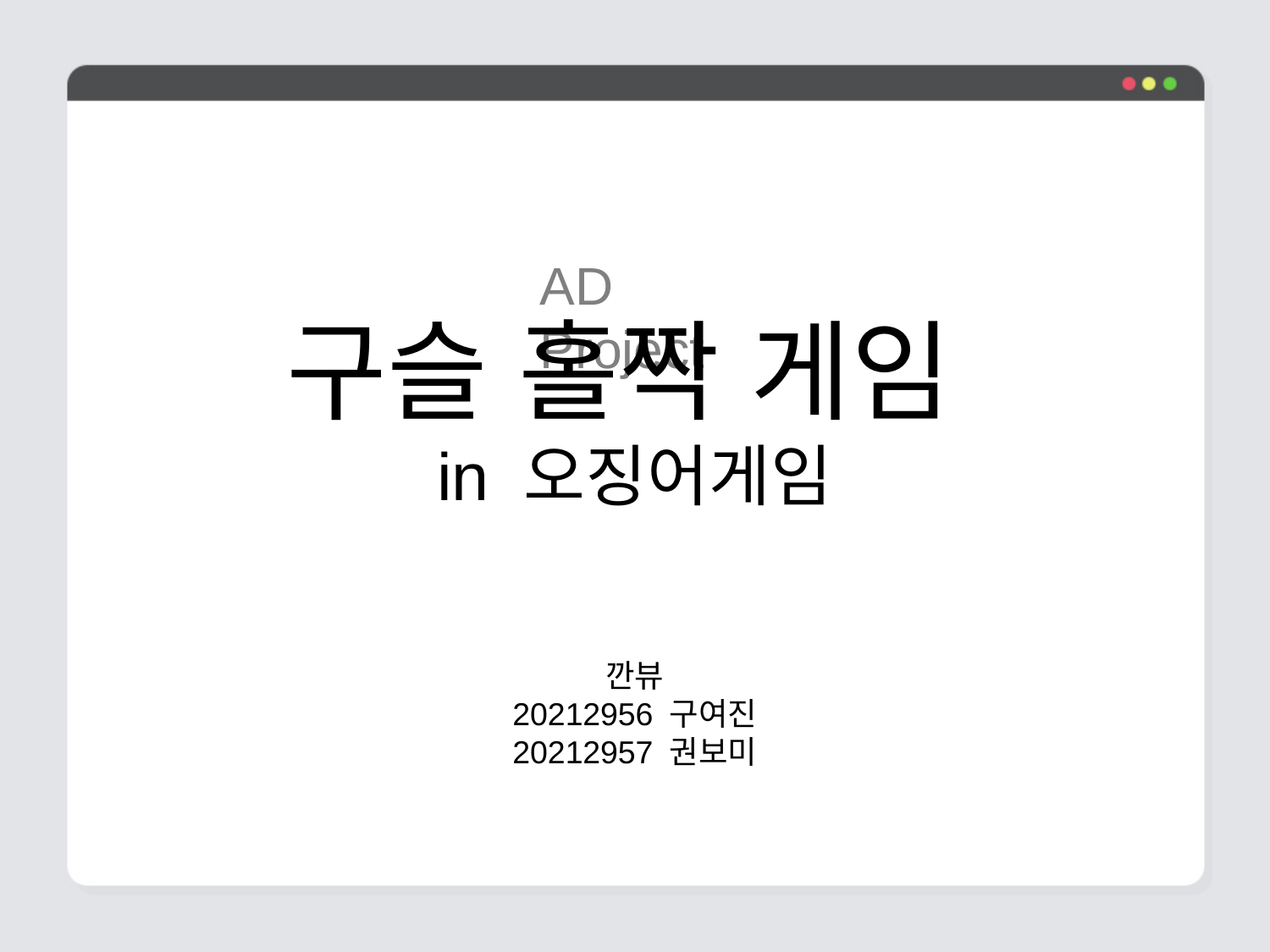

AD Project
구슬 홀짝 게임
in 오징어게임
깐뷰
20212956 구여진
20212957 권보미